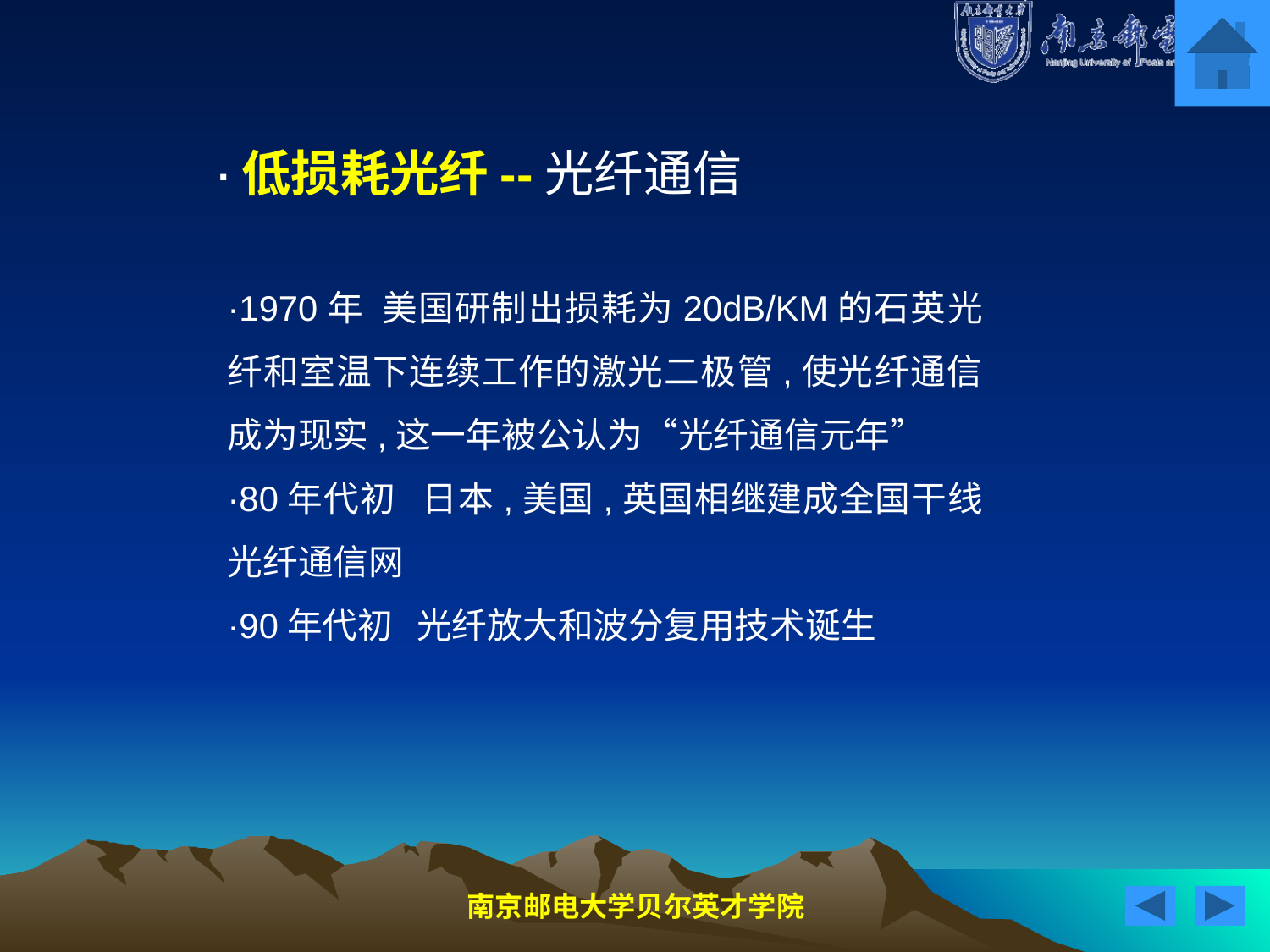

·低损耗光纤--光纤通信

·1970年  美国研制出损耗为20dB/KM的石英光纤和室温下连续工作的激光二极管,使光纤通信成为现实,这一年被公认为“光纤通信元年”
·80年代初   日本,美国,英国相继建成全国干线光纤通信网
·90年代初   光纤放大和波分复用技术诞生
南京邮电大学贝尔英才学院

9